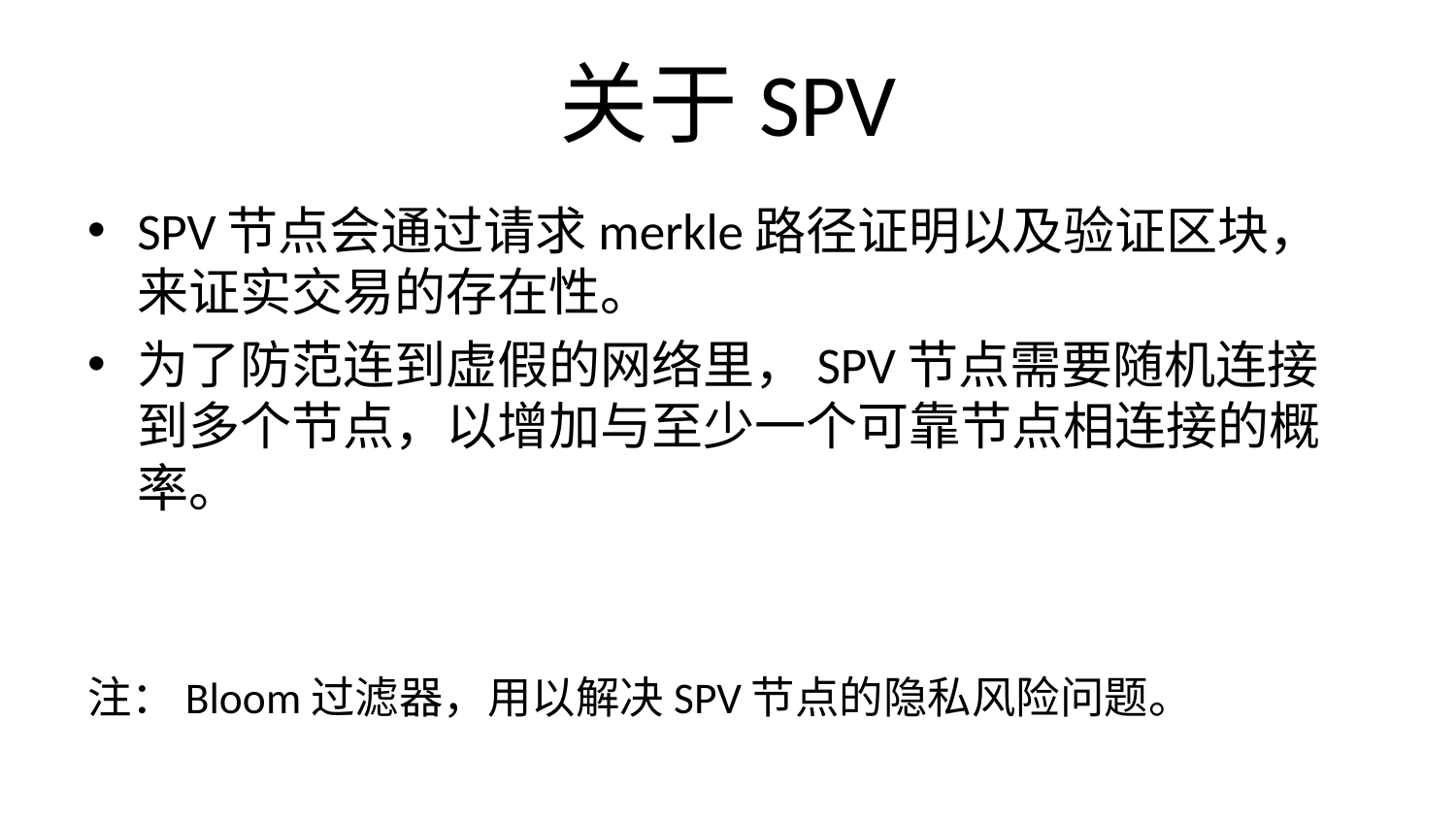

# 关于SPV
SPV节点会通过请求merkle路径证明以及验证区块，来证实交易的存在性。
为了防范连到虚假的网络里，SPV节点需要随机连接到多个节点，以增加与⾄少⼀个可靠节点相连接的概率。

注：Bloom过滤器，⽤以解决SPV节点的隐私⻛险问题。